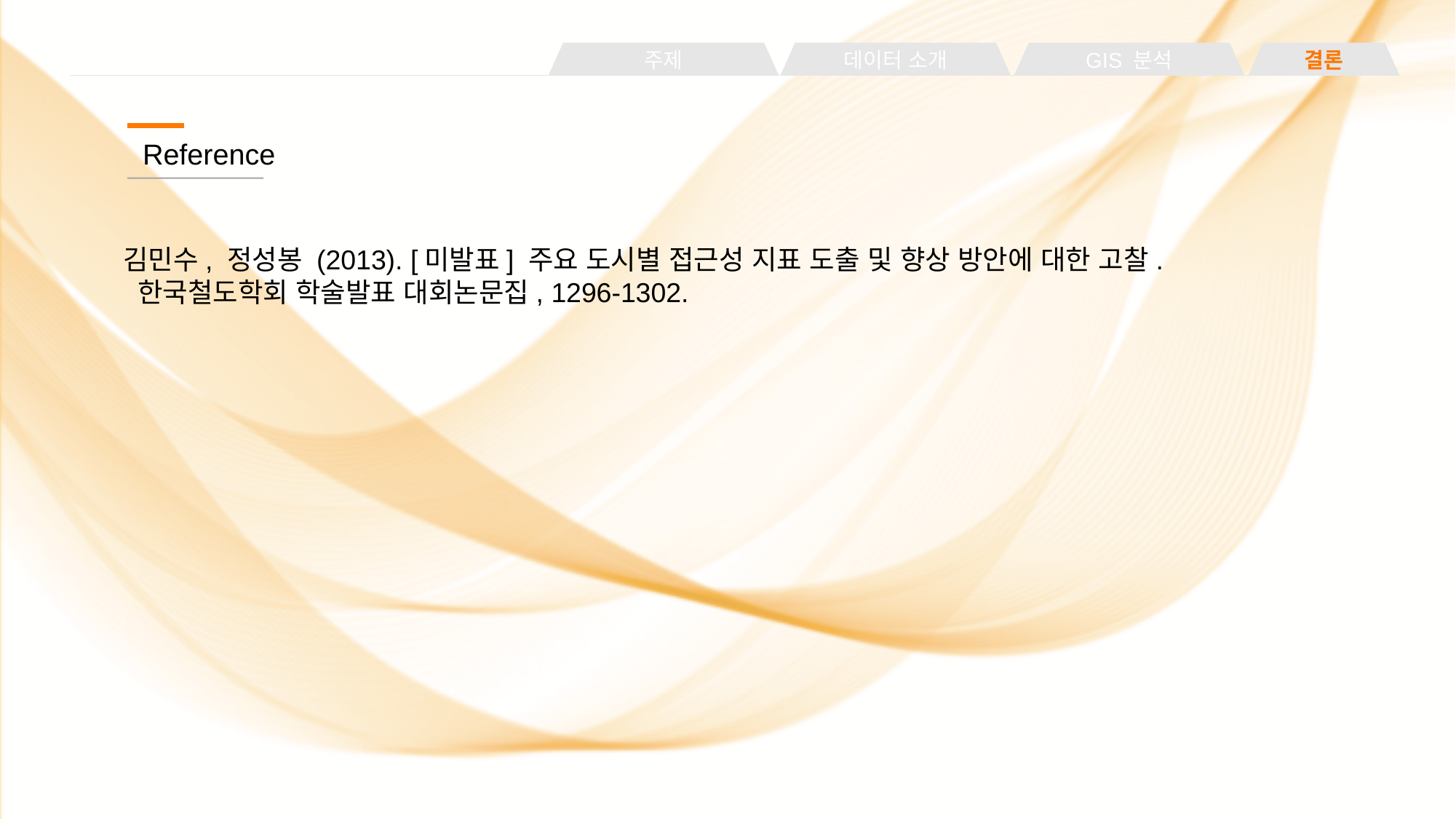

주제
데이터 소개
GIS 분석
결론

Reference

김민수, 정성봉 (2013). [미발표] 주요 도시별 접근성 지표 도출 및 향상 방안에 대한 고찰.
 한국철도학회 학술발표 대회논문집, 1296-1302.